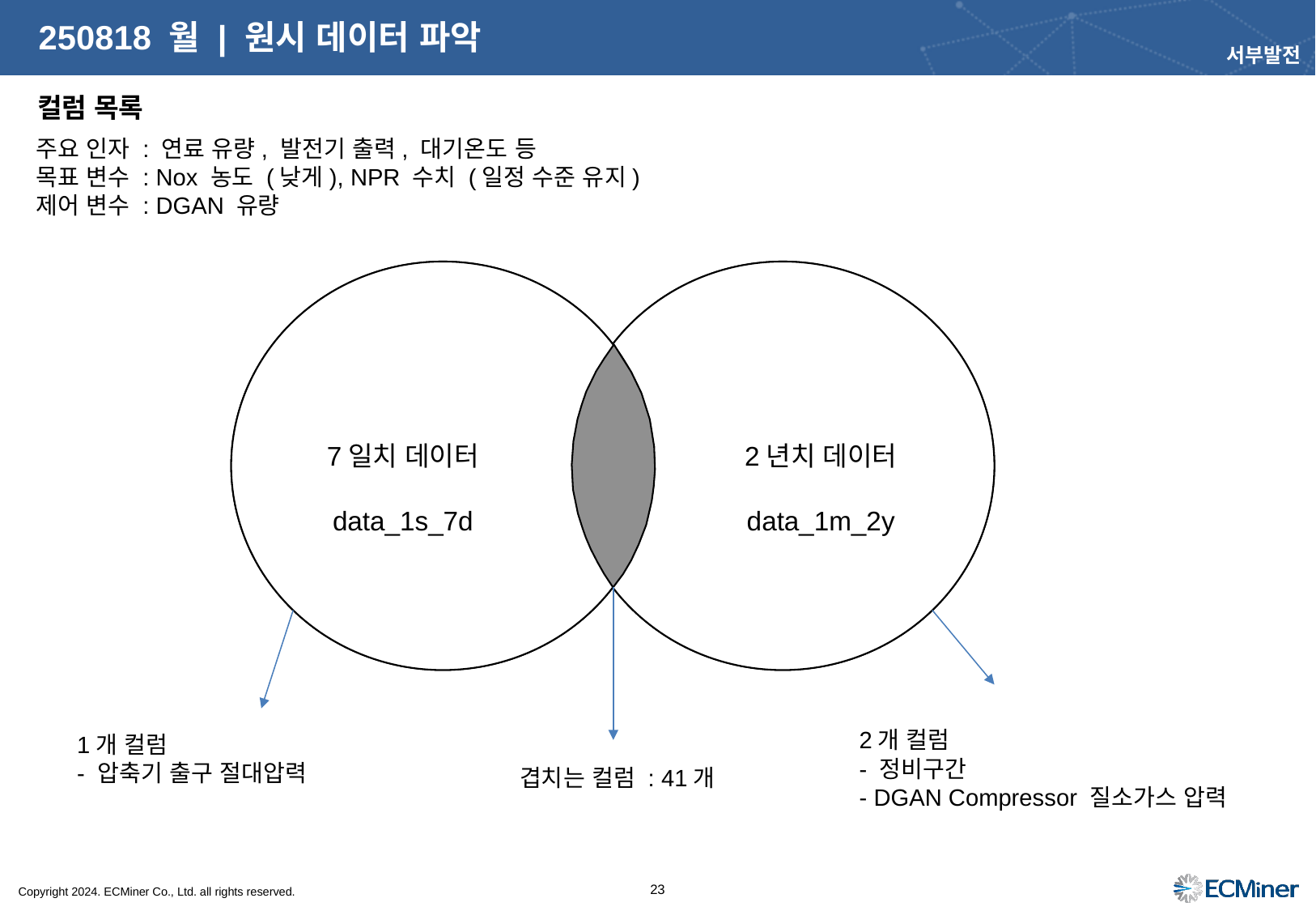

# 250818 월 | 원시 데이터 파악
서부발전
컬럼 목록
주요 인자 : 연료 유량, 발전기 출력, 대기온도 등
목표 변수 : Nox 농도 (낮게), NPR 수치 (일정 수준 유지)
제어 변수 : DGAN 유량

7일치 데이터
data_1s_7d
2년치 데이터
data_1m_2y
2개 컬럼
- 정비구간
- DGAN Compressor 질소가스 압력
1개 컬럼
- 압축기 출구 절대압력
겹치는 컬럼 : 41개